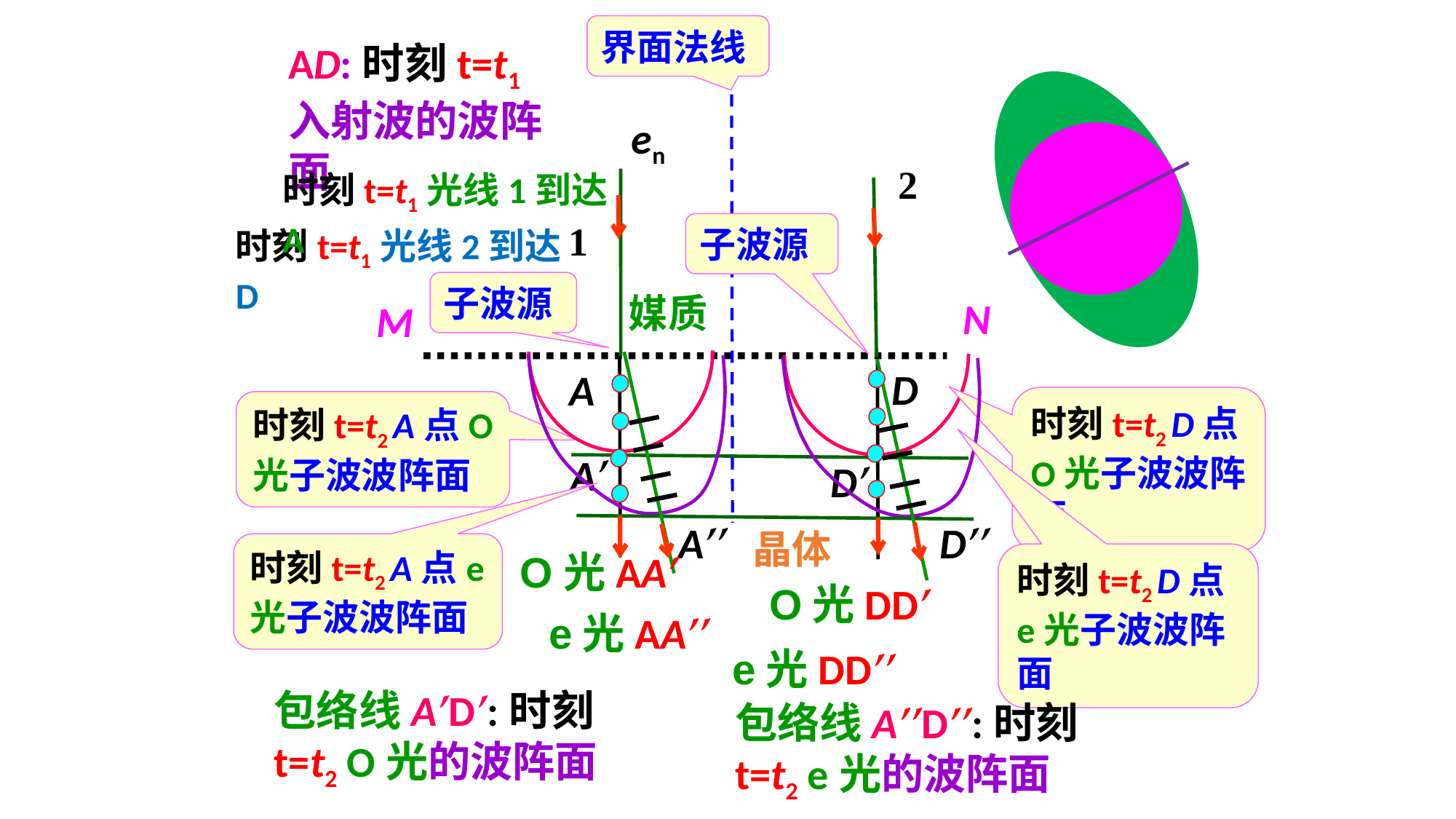

界面法线
AD:时刻t=t1入射波的波阵面

en

2
时刻t=t1光线1到达A

1
子波源
时刻t=t1光线2到达D
子波源
媒质
N
M

D
A

时刻t=t2 A点O光子波波阵面
时刻t=t2 D点O光子波波阵面

A’
D’

D’’
A’’

晶体

时刻t=t2 A点e光子波波阵面
O光AA’
时刻t=t2 D点e光子波波阵面
O光DD’
e光AA’’
e光DD’’
包络线A’D’:时刻t=t2 O光的波阵面
包络线A’’D’’:时刻t=t2 e光的波阵面